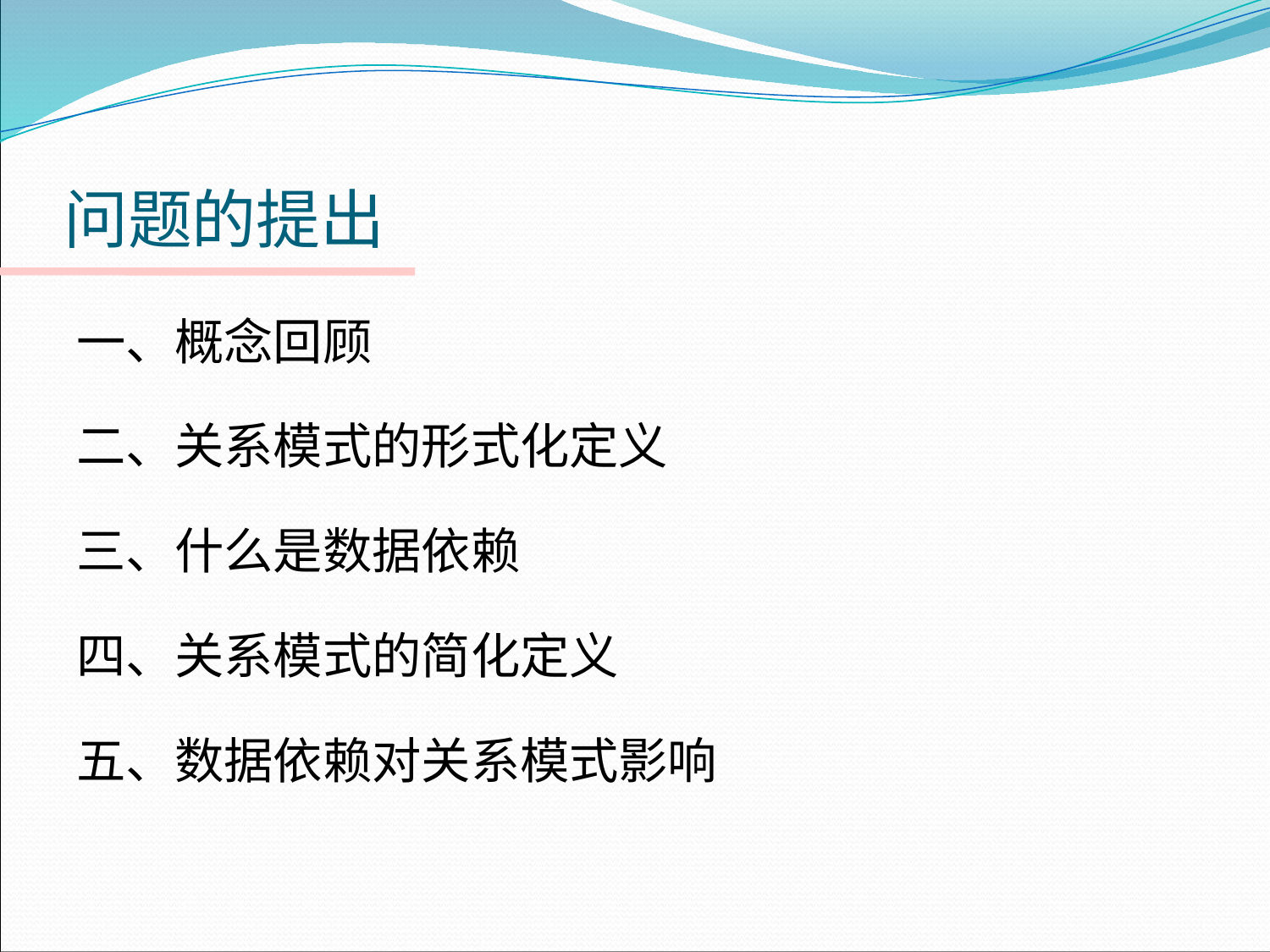

# 问题的提出
一、概念回顾
二、关系模式的形式化定义
三、什么是数据依赖
四、关系模式的简化定义
五、数据依赖对关系模式影响

518